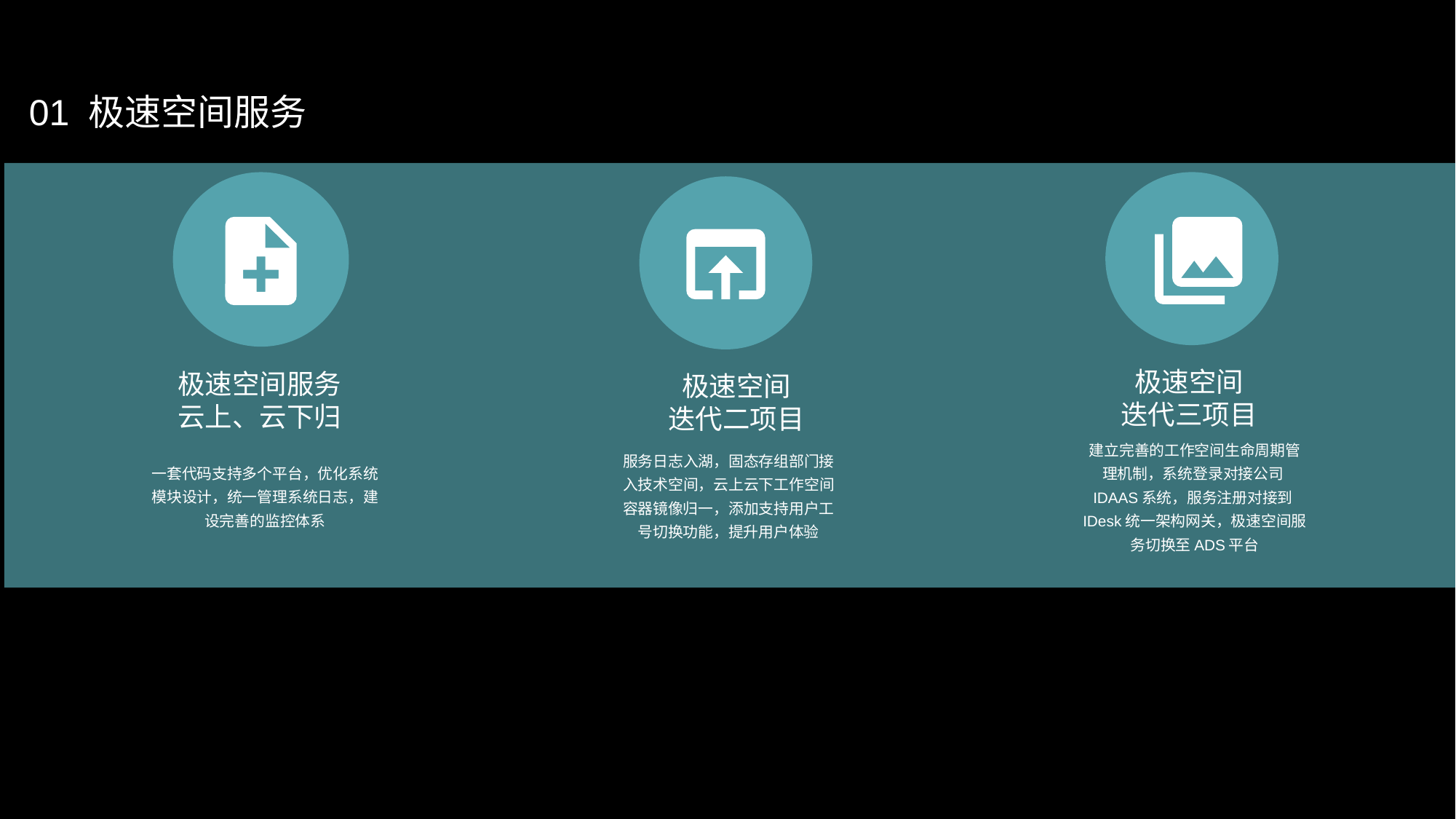

01 极速空间服务

极速空间
迭代三项目
建立完善的工作空间生命周期管理机制，系统登录对接公司IDAAS系统，服务注册对接到IDesk统一架构网关，极速空间服务切换至ADS平台

极速空间服务
云上、云下归
一套代码支持多个平台，优化系统模块设计，统一管理系统日志，建设完善的监控体系

极速空间
迭代二项目
服务日志入湖，固态存组部门接入技术空间，云上云下工作空间容器镜像归一，添加支持用户工号切换功能，提升用户体验